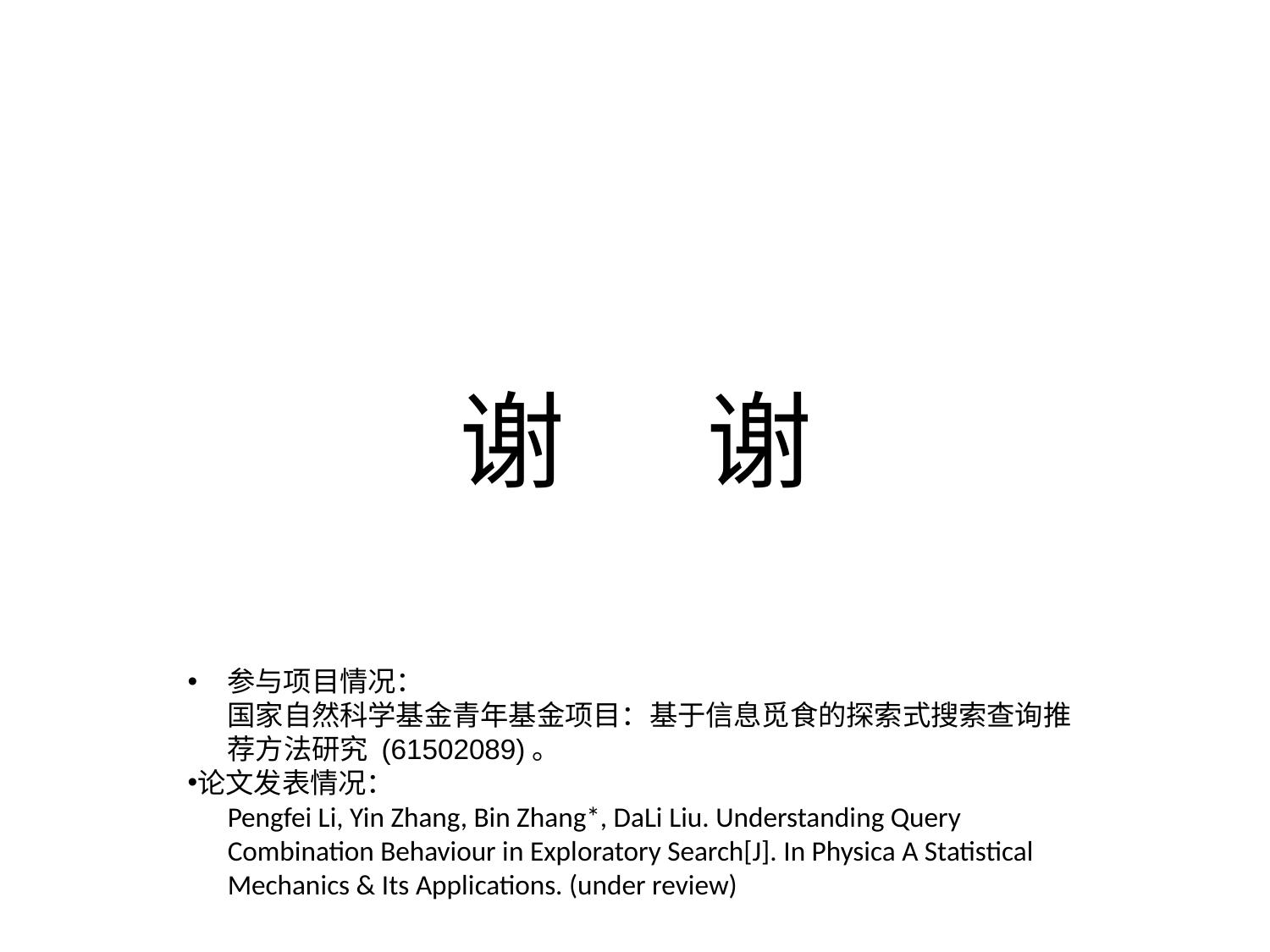

# 谢      谢
参与项目情况：
国家自然科学基金青年基金项目：基于信息觅食的探索式搜索查询推荐方法研究 (61502089)。
论文发表情况：
Pengfei Li, Yin Zhang, Bin Zhang*, DaLi Liu. Understanding Query Combination Behaviour in Exploratory Search[J]. In Physica A Statistical Mechanics & Its Applications. (under review)